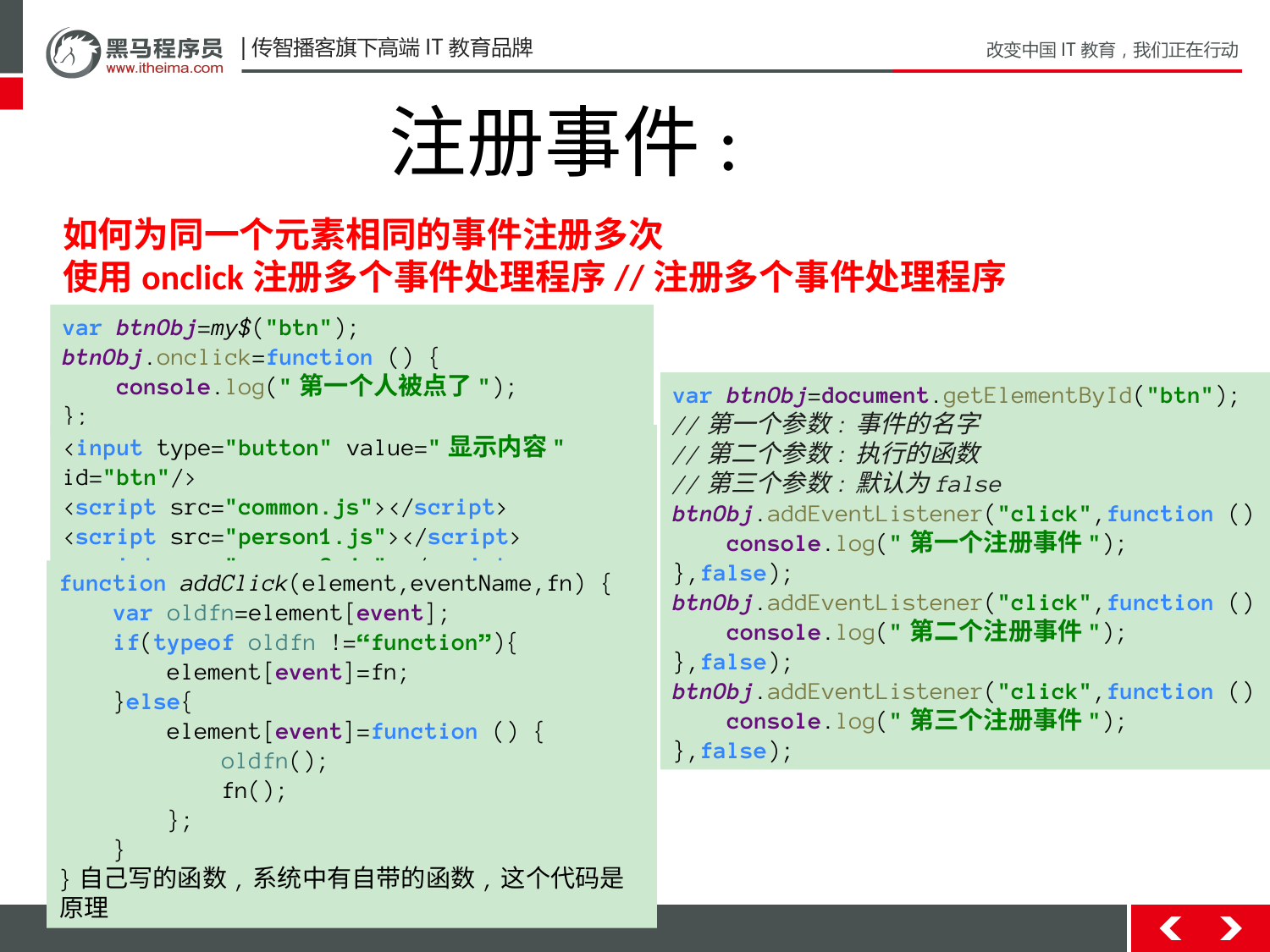

注册事件:
如何为同一个元素相同的事件注册多次
使用onclick注册多个事件处理程序//注册多个事件处理程序
var btnObj=my$("btn");
btnObj.onclick=function () {
    console.log("第一个人被点了");
};
var btnObj=document.getElementById("btn");
//第一个参数:事件的名字
//第二个参数:执行的函数
//第三个参数:默认为false
btnObj.addEventListener("click",function () {
    console.log("第一个注册事件");
},false);
btnObj.addEventListener("click",function () {
    console.log("第二个注册事件");
},false);
btnObj.addEventListener("click",function () {
    console.log("第三个注册事件");
},false);
<input type="button" value="显示内容" id="btn"/>
<script src="common.js"></script>
<script src="person1.js"></script>
<script src="person2.js"></script>
function addClick(element,eventName,fn) {
    var oldfn=element[event];
    if(typeof oldfn !=“function”){
        element[event]=fn;
    }else{
        element[event]=function () {
            oldfn();
            fn();
        };
    }
}自己写的函数,系统中有自带的函数,这个代码是原理